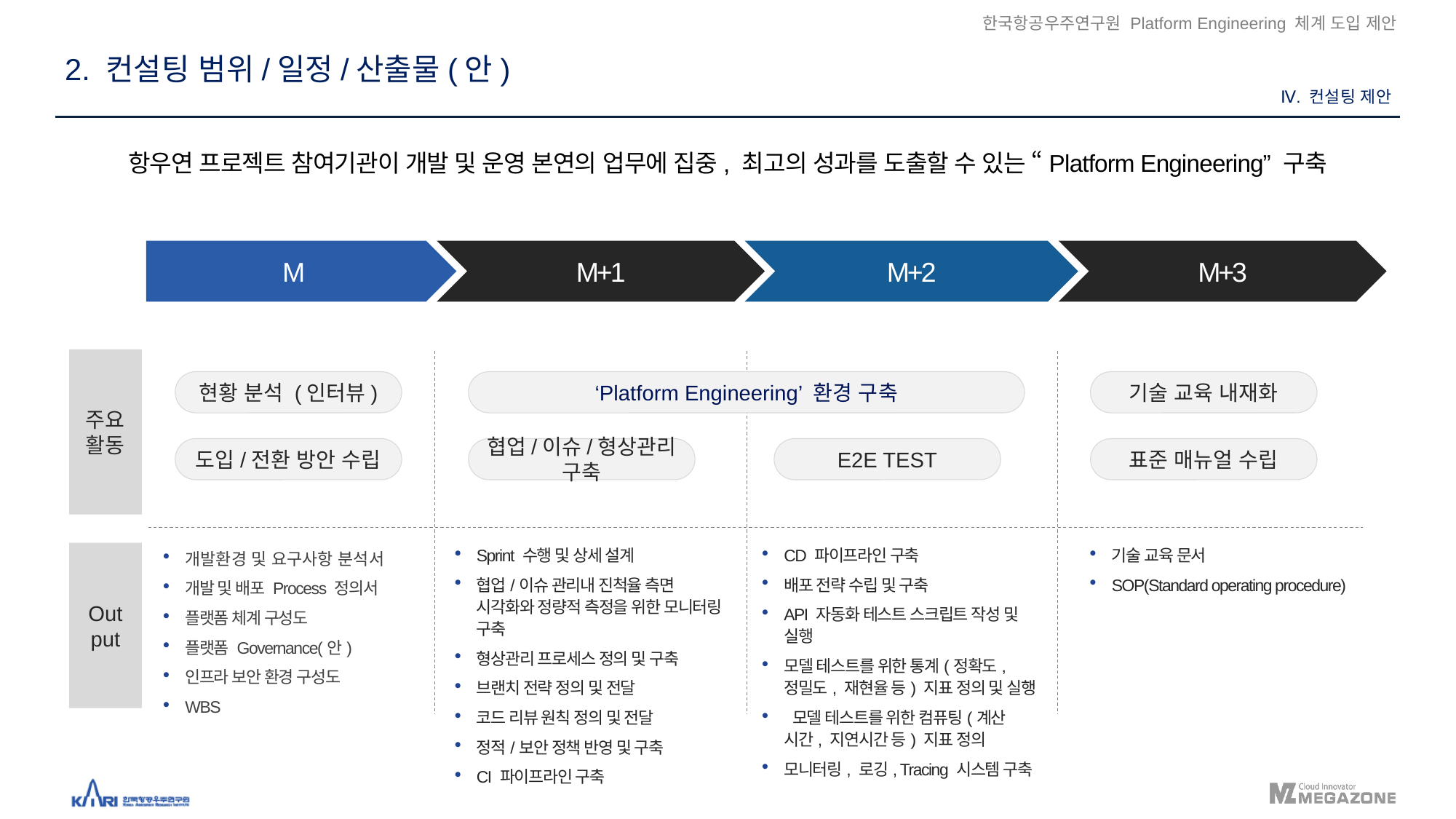

2. 컨설팅 범위/일정/산출물(안)
Ⅳ. 컨설팅 제안
항우연 프로젝트 참여기관이 개발 및 운영 본연의 업무에 집중, 최고의 성과를 도출할 수 있는 “Platform Engineering” 구축
M+3
M
M+1
M+2
주요활동
현황 분석 (인터뷰)
‘Platform Engineering’ 환경 구축
기술 교육 내재화
도입/전환 방안 수립
협업/이슈/형상관리 구축
E2E TEST
표준 매뉴얼 수립
Out
put
Sprint 수행 및 상세 설계
협업/이슈 관리내 진척율 측면 시각화와 정량적 측정을 위한 모니터링 구축
형상관리 프로세스 정의 및 구축
브랜치 전략 정의 및 전달
코드 리뷰 원칙 정의 및 전달
정적/보안 정책 반영 및 구축
CI 파이프라인 구축
CD 파이프라인 구축
배포 전략 수립 및 구축
API 자동화 테스트 스크립트 작성 및 실행
모델 테스트를 위한 통계(정확도, 정밀도, 재현율 등) 지표 정의 및 실행
 모델 테스트를 위한 컴퓨팅(계산 시간, 지연시간 등) 지표 정의
모니터링, 로깅, Tracing 시스템 구축
기술 교육 문서
SOP(Standard operating procedure)
개발환경 및 요구사항 분석서
개발 및 배포 Process 정의서
플랫폼 체계 구성도
플랫폼 Governance(안)
인프라 보안 환경 구성도
WBS